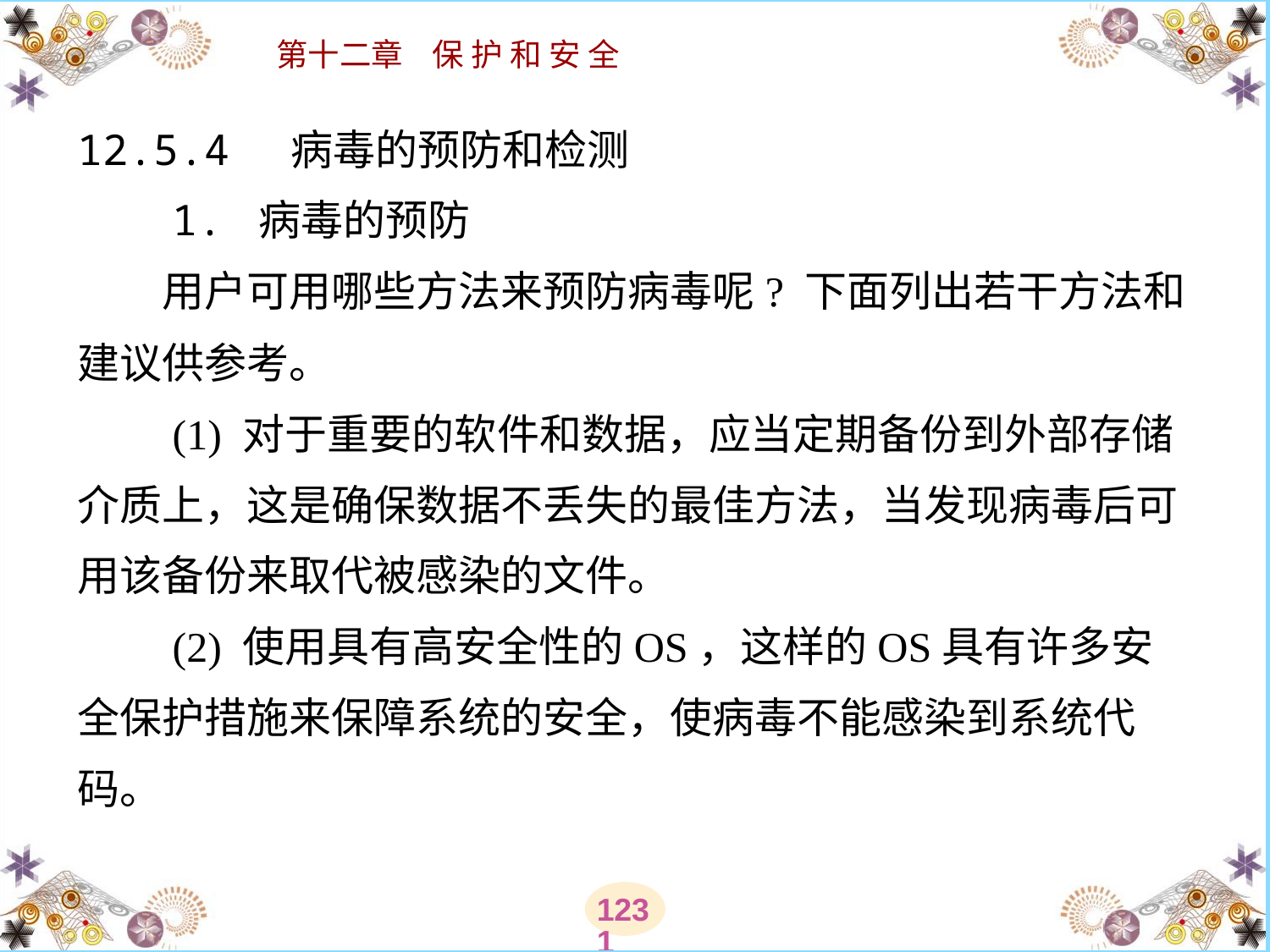

# 12.5.4  病毒的预防和检测 　　1. 病毒的预防 　　用户可用哪些方法来预防病毒呢? 下面列出若干方法和建议供参考。 　　(1) 对于重要的软件和数据，应当定期备份到外部存储介质上，这是确保数据不丢失的最佳方法，当发现病毒后可用该备份来取代被感染的文件。 　　(2) 使用具有高安全性的OS，这样的OS具有许多安全保护措施来保障系统的安全，使病毒不能感染到系统代码。